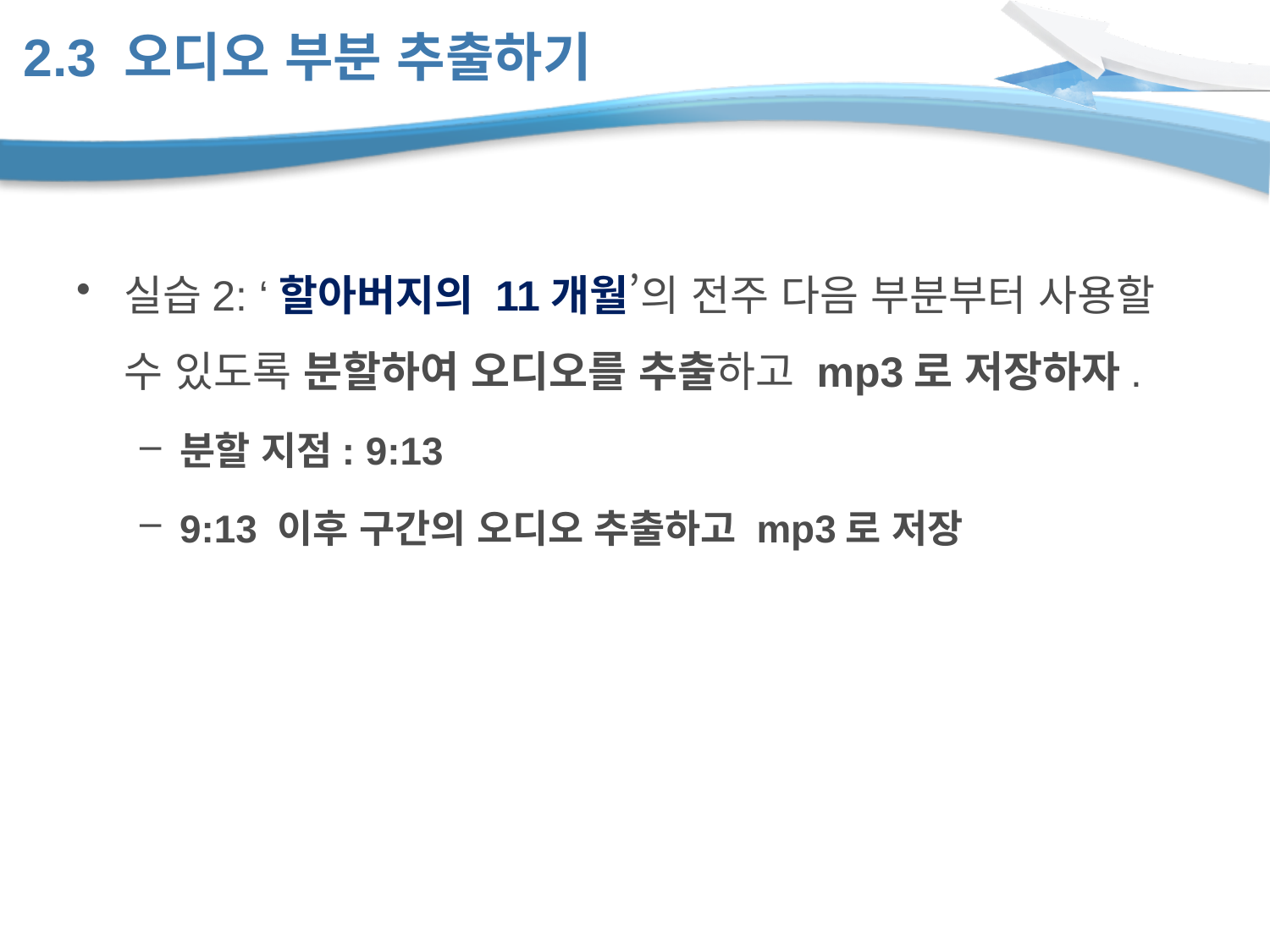

# 2.3 오디오 부분 추출하기
실습2: ‘할아버지의 11개월’의 전주 다음 부분부터 사용할 수 있도록 분할하여 오디오를 추출하고 mp3로 저장하자.
분할 지점: 9:13
9:13 이후 구간의 오디오 추출하고 mp3로 저장